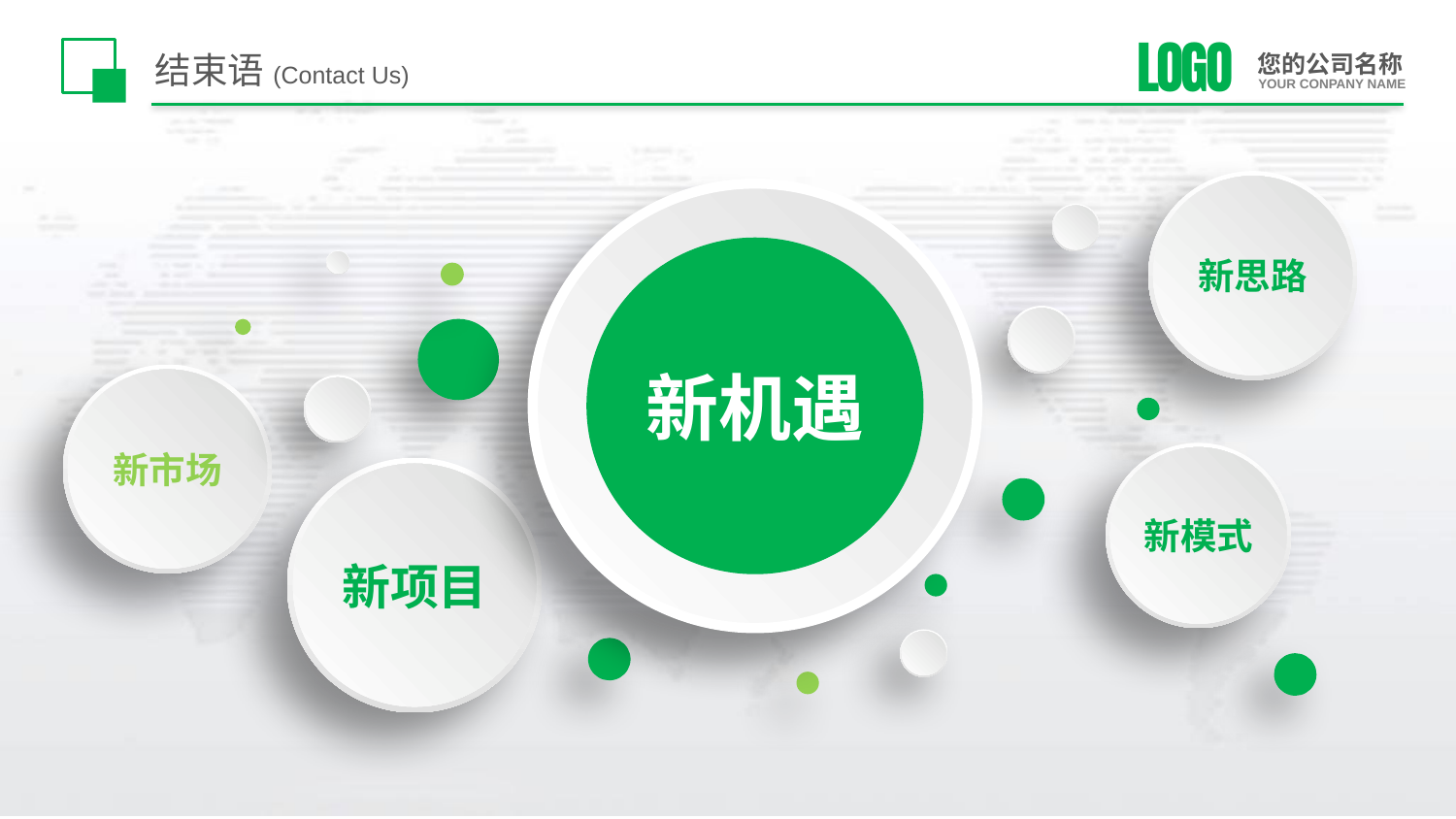

# 结束语(Contact Us)

新思路

新机遇

新市场

新模式

新项目